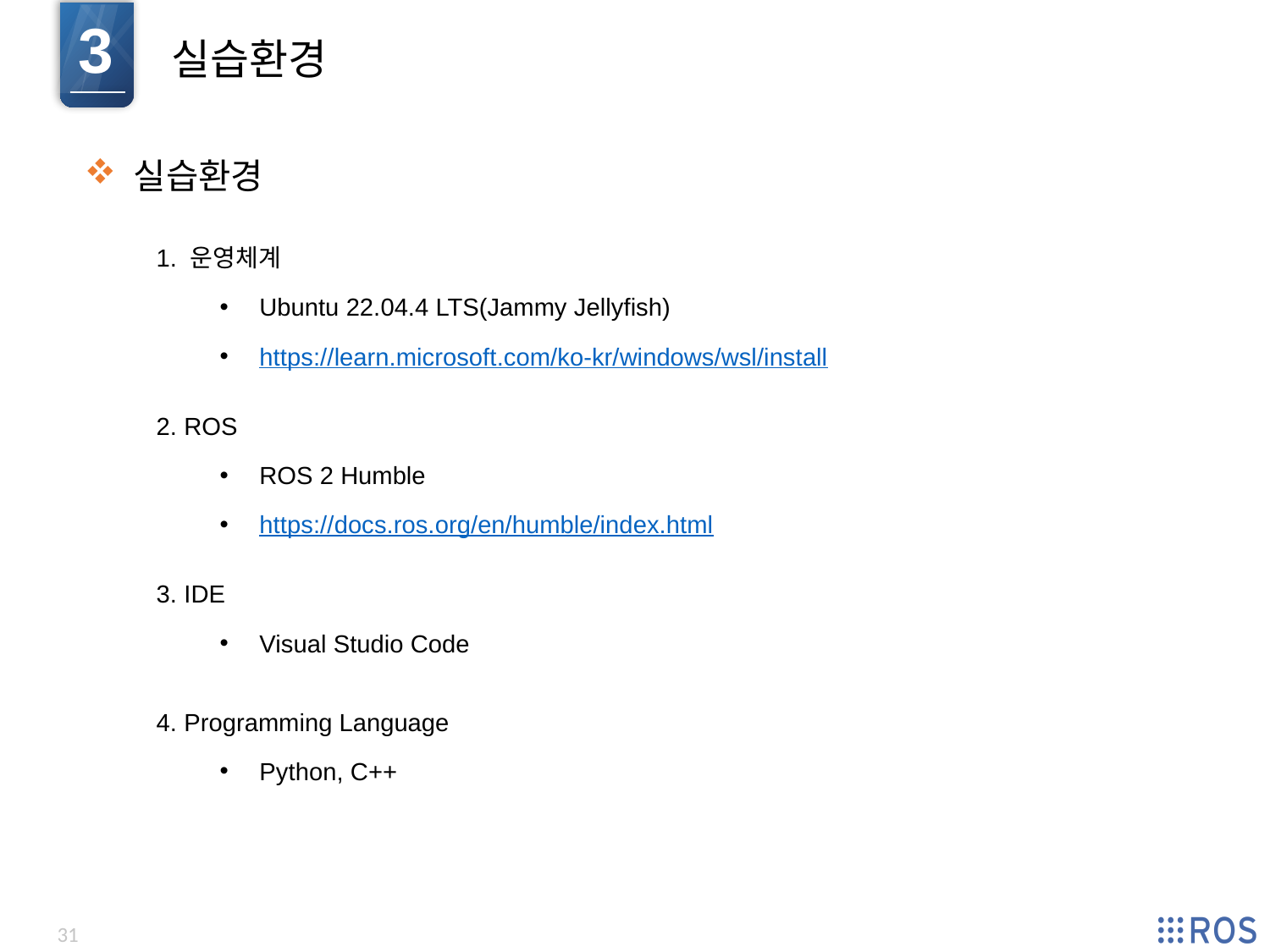

3
실습환경
 실습환경
1. 운영체계
Ubuntu 22.04.4 LTS(Jammy Jellyfish)
https://learn.microsoft.com/ko-kr/windows/wsl/install
2. ROS
ROS 2 Humble
https://docs.ros.org/en/humble/index.html
3. IDE
Visual Studio Code
4. Programming Language
Python, C++
31